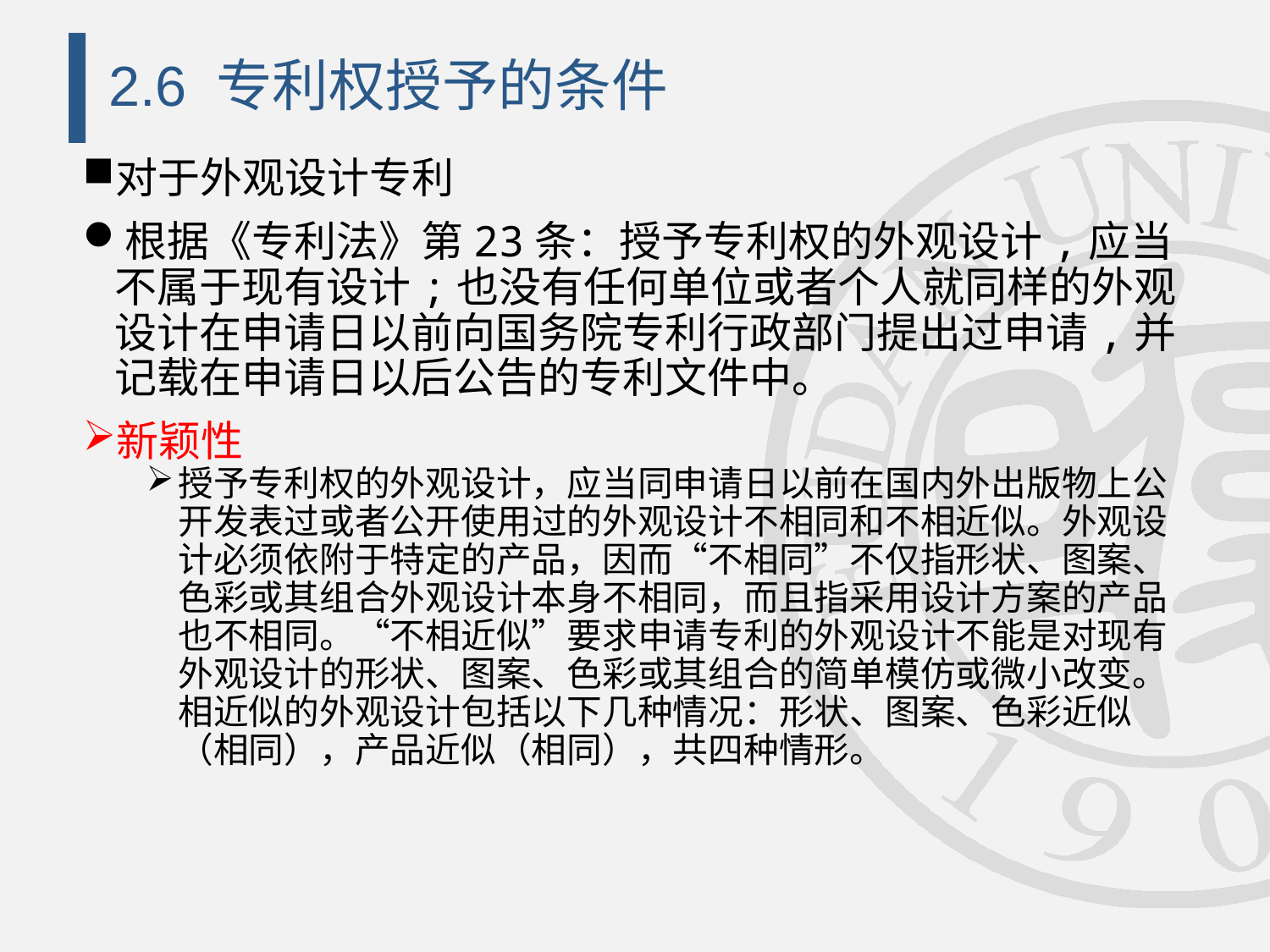

# 2.6 专利权授予的条件
对于外观设计专利
根据《专利法》第23条：授予专利权的外观设计,应当不属于现有设计;也没有任何单位或者个人就同样的外观设计在申请日以前向国务院专利行政部门提出过申请,并记载在申请日以后公告的专利文件中。
新颖性
授予专利权的外观设计，应当同申请日以前在国内外出版物上公开发表过或者公开使用过的外观设计不相同和不相近似。外观设计必须依附于特定的产品，因而“不相同”不仅指形状、图案、色彩或其组合外观设计本身不相同，而且指采用设计方案的产品也不相同。“不相近似”要求申请专利的外观设计不能是对现有外观设计的形状、图案、色彩或其组合的简单模仿或微小改变。相近似的外观设计包括以下几种情况：形状、图案、色彩近似（相同），产品近似（相同），共四种情形。